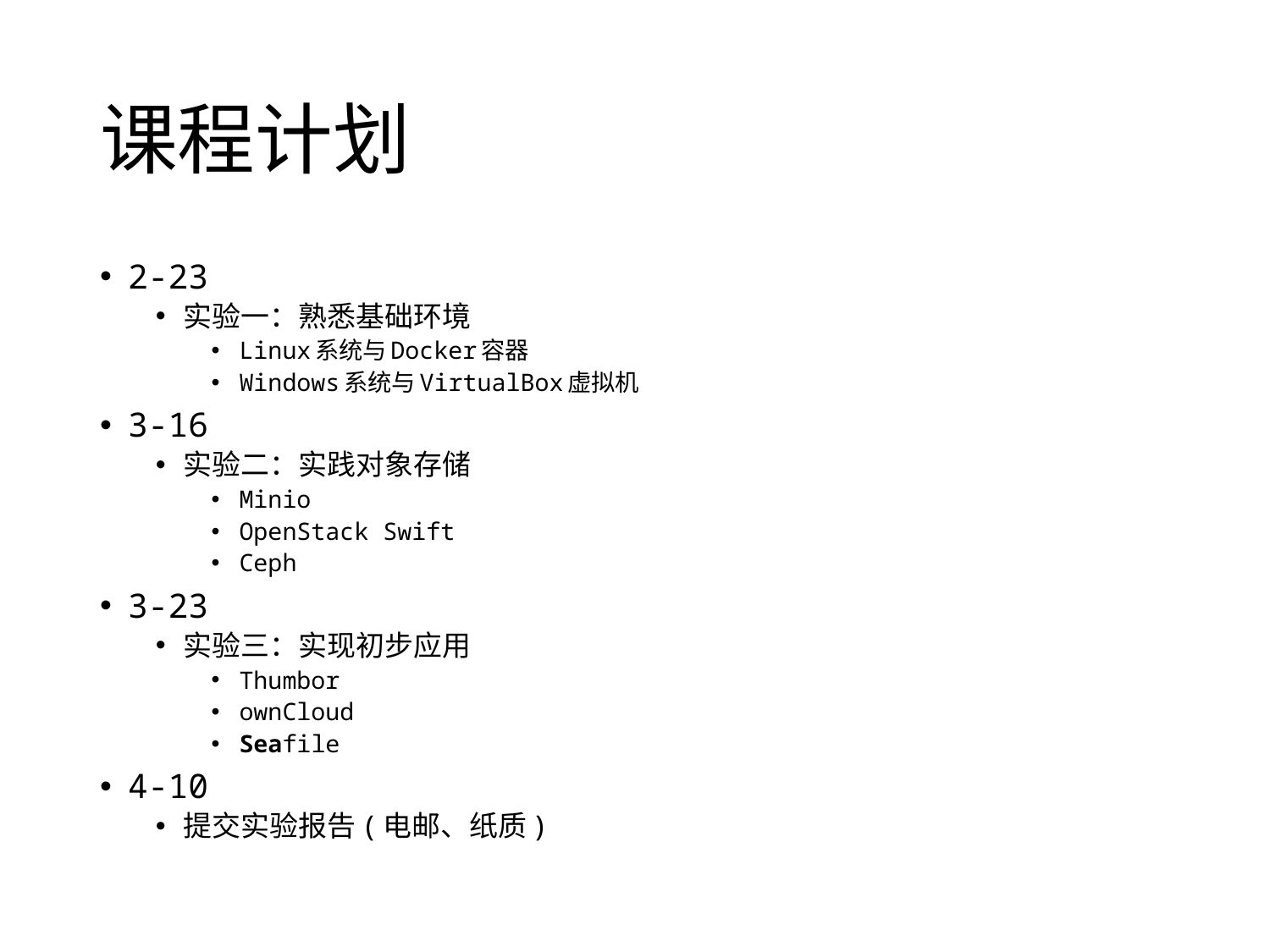

# 课程计划
2-23
实验一：熟悉基础环境
Linux系统与Docker容器
Windows系统与VirtualBox虚拟机
3-16
实验二：实践对象存储
Minio
OpenStack Swift
Ceph
3-23
实验三：实现初步应用
Thumbor
ownCloud
Seafile
4-10
提交实验报告(电邮、纸质)